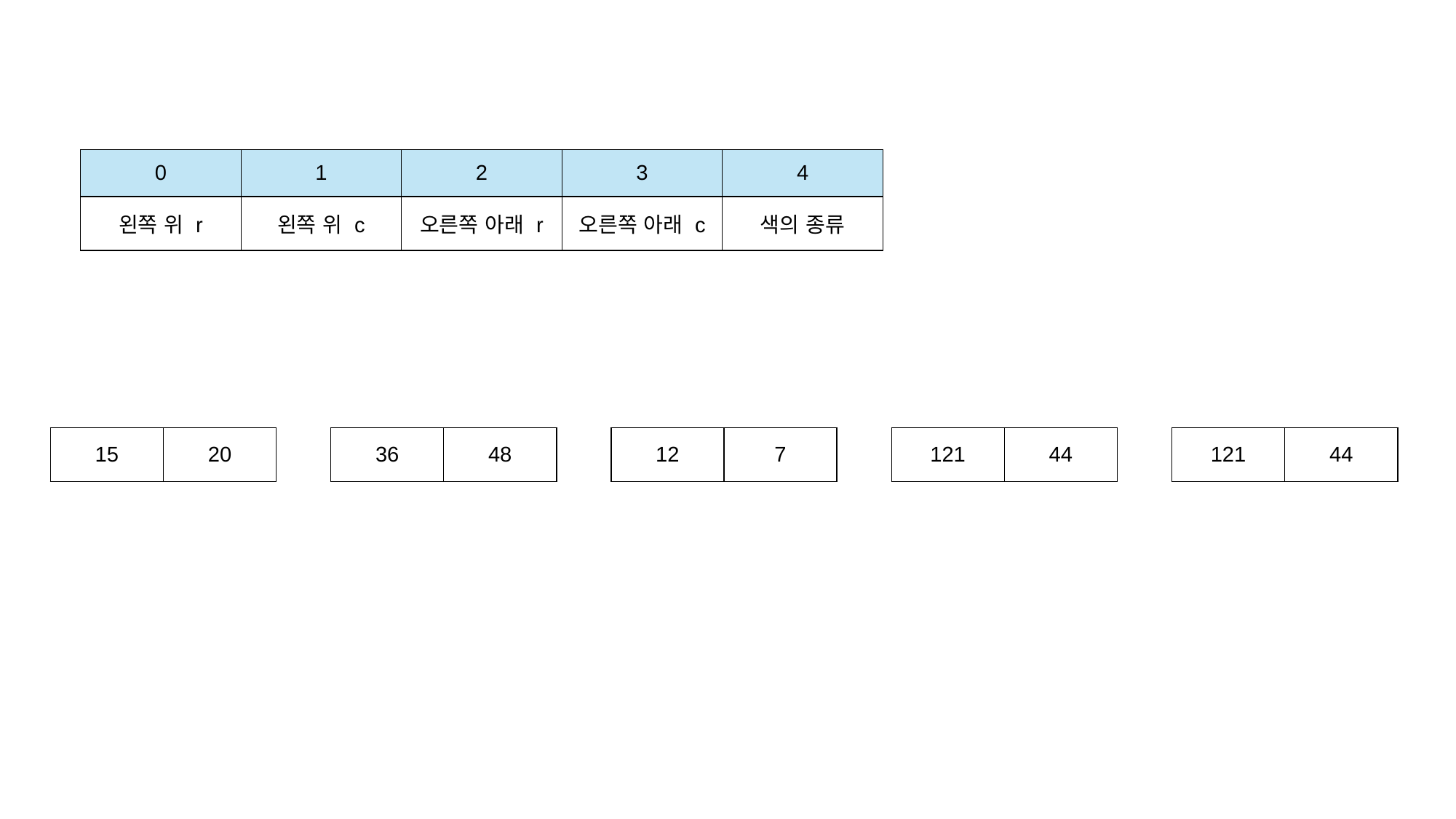

| 0 | 1 | 2 | 3 | 4 |
| --- | --- | --- | --- | --- |
| 왼쪽 위 r | 왼쪽 위 c | 오른쪽 아래 r | 오른쪽 아래 c | 색의 종류 |
| 15 | 20 |
| --- | --- |
| 36 | 48 |
| --- | --- |
| 12 | 7 |
| --- | --- |
| 121 | 44 |
| --- | --- |
| 121 | 44 |
| --- | --- |